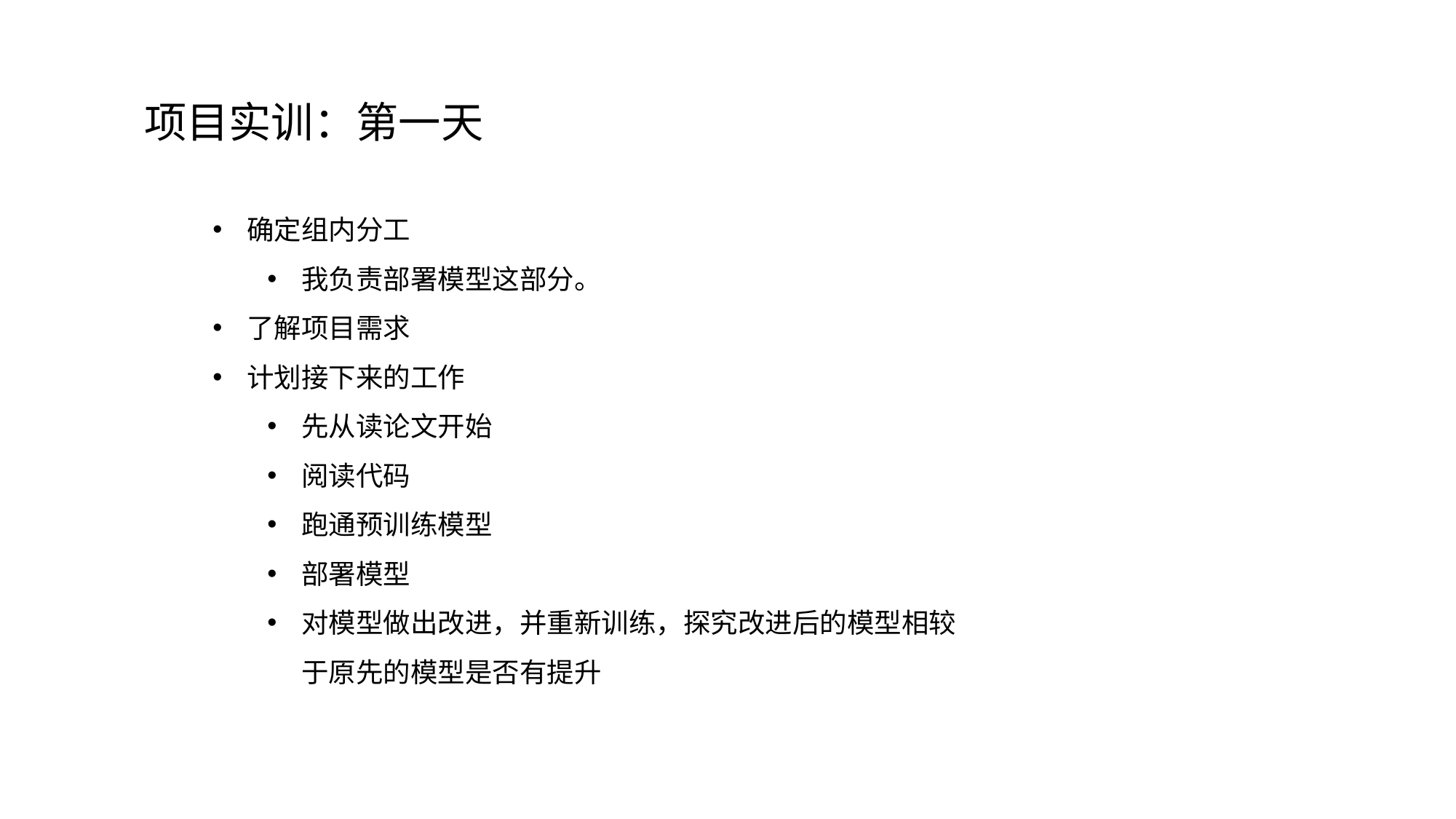

项目实训：第一天
确定组内分工
我负责部署模型这部分。
了解项目需求
计划接下来的工作
先从读论文开始
阅读代码
跑通预训练模型
部署模型
对模型做出改进，并重新训练，探究改进后的模型相较于原先的模型是否有提升